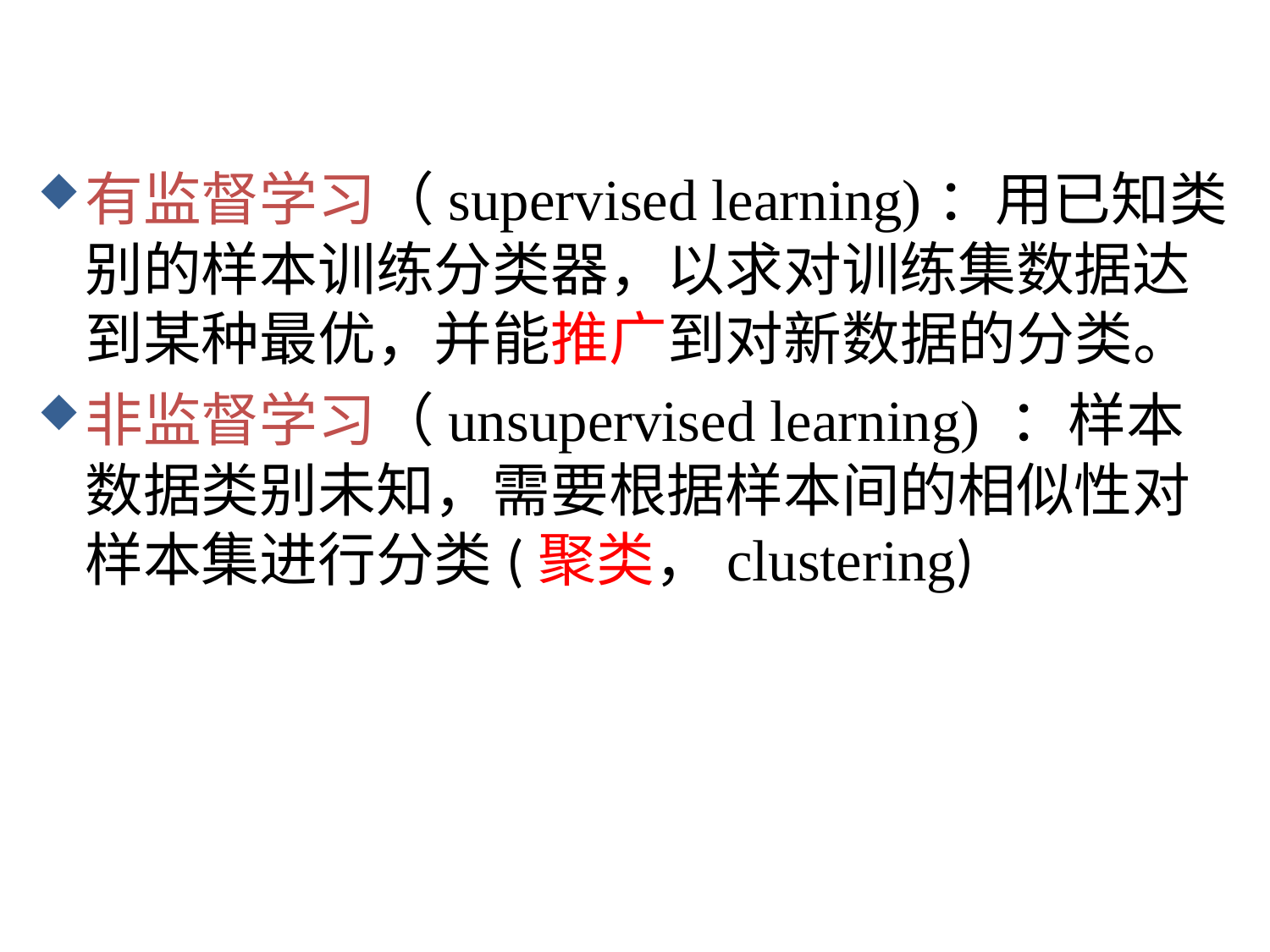

有监督学习（supervised learning)：用已知类别的样本训练分类器，以求对训练集数据达到某种最优，并能推广到对新数据的分类。
非监督学习（unsupervised learning) ：样本数据类别未知，需要根据样本间的相似性对样本集进行分类(聚类，clustering)